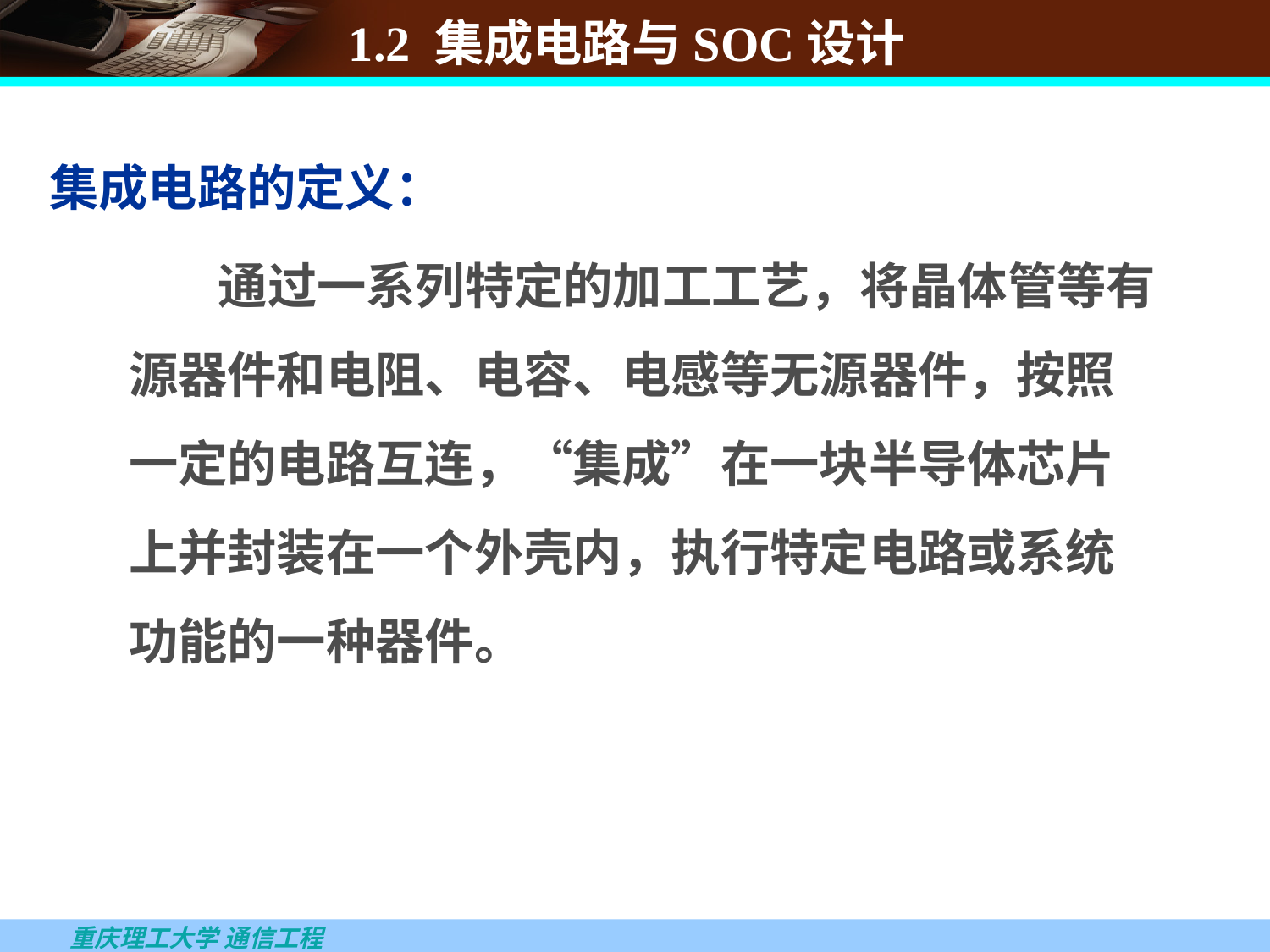

# 1.2 集成电路与SOC设计
集成电路的定义：
              通过一系列特定的加工工艺，将晶体管等有源器件和电阻、电容、电感等无源器件，按照一定的电路互连，“集成”在一块半导体芯片上并封装在一个外壳内，执行特定电路或系统功能的一种器件。